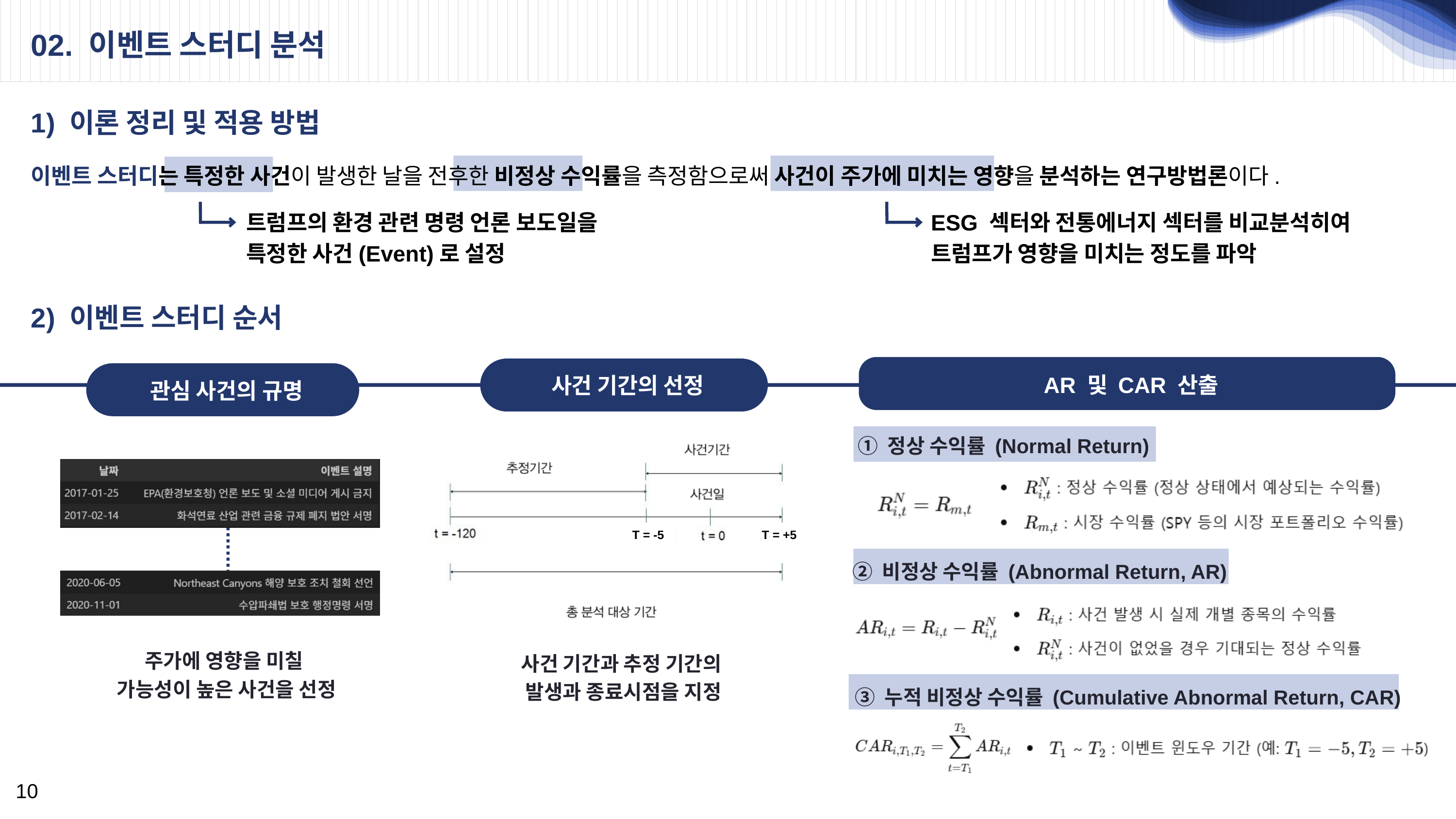

02. 이벤트 스터디 분석
1) 이론 정리 및 적용 방법

이벤트 스터디는 특정한 사건이 발생한 날을 전후한 비정상 수익률을 측정함으로써 사건이 주가에 미치는 영향을 분석하는 연구방법론이다.

트럼프의 환경 관련 명령 언론 보도일을
특정한 사건(Event)로 설정
ESG 섹터와 전통에너지 섹터를 비교분석히여
트럼프가 영향을 미치는 정도를 파악

2) 이벤트 스터디 순서

AR 및 CAR 산출
사건 기간의 선정
관심 사건의 규명

① 정상 수익률 (Normal Return)

 T = -5

T = +5

② 비정상 수익률 (Abnormal Return, AR)

주가에 영향을 미칠
가능성이 높은 사건을 선정
사건 기간과 추정 기간의
발생과 종료시점을 지정

③ 누적 비정상 수익률 (Cumulative Abnormal Return, CAR)

10